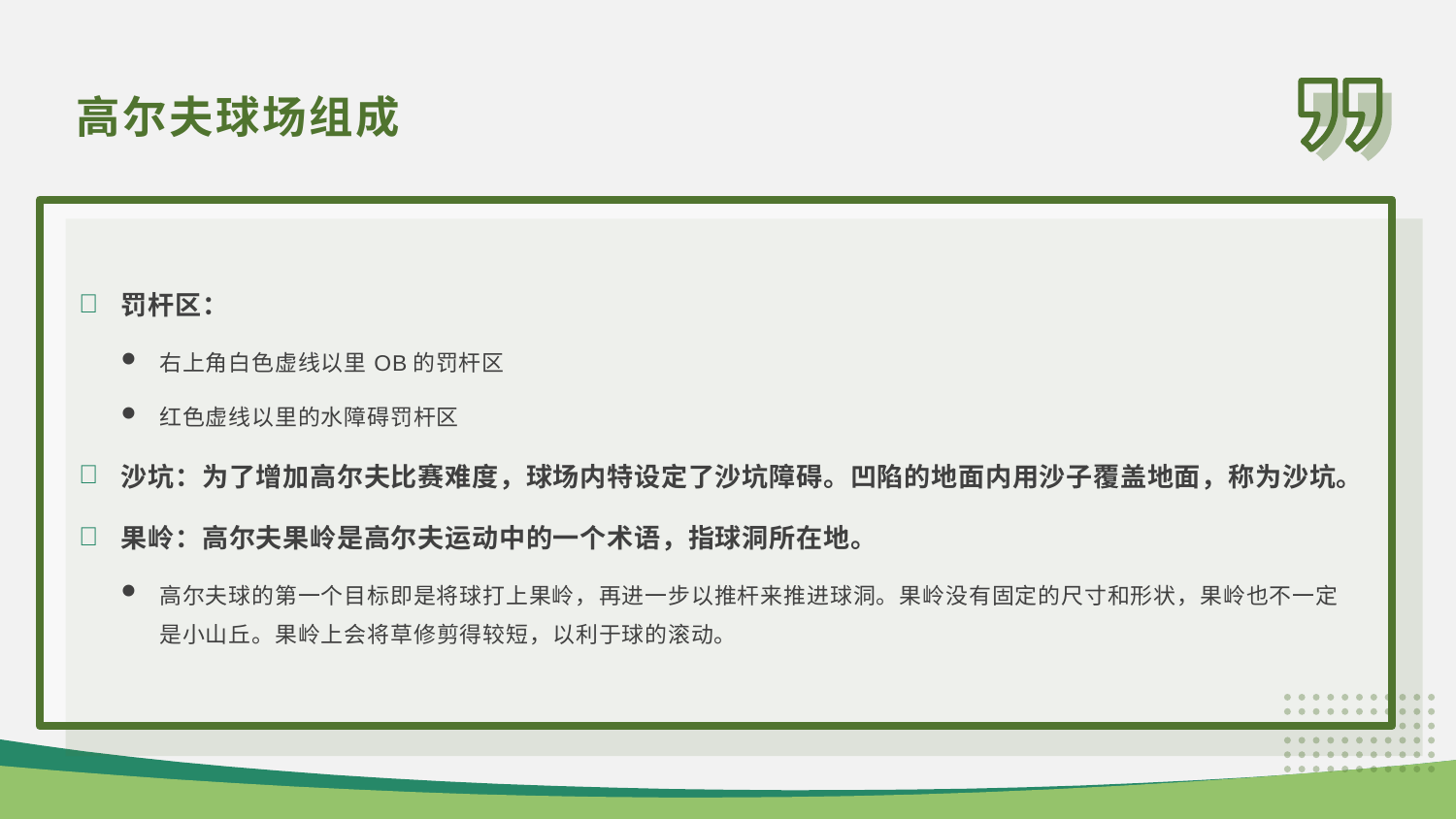

高尔夫球场组成

罚杆区：
右上角白色虚线以里OB的罚杆区
红色虚线以里的水障碍罚杆区
沙坑：为了增加高尔夫比赛难度，球场内特设定了沙坑障碍。凹陷的地面内用沙子覆盖地面，称为沙坑。
果岭：高尔夫果岭是高尔夫运动中的一个术语，指球洞所在地。
高尔夫球的第一个目标即是将球打上果岭，再进一步以推杆来推进球洞。果岭没有固定的尺寸和形状，果岭也不一定是小山丘。果岭上会将草修剪得较短，以利于球的滚动。